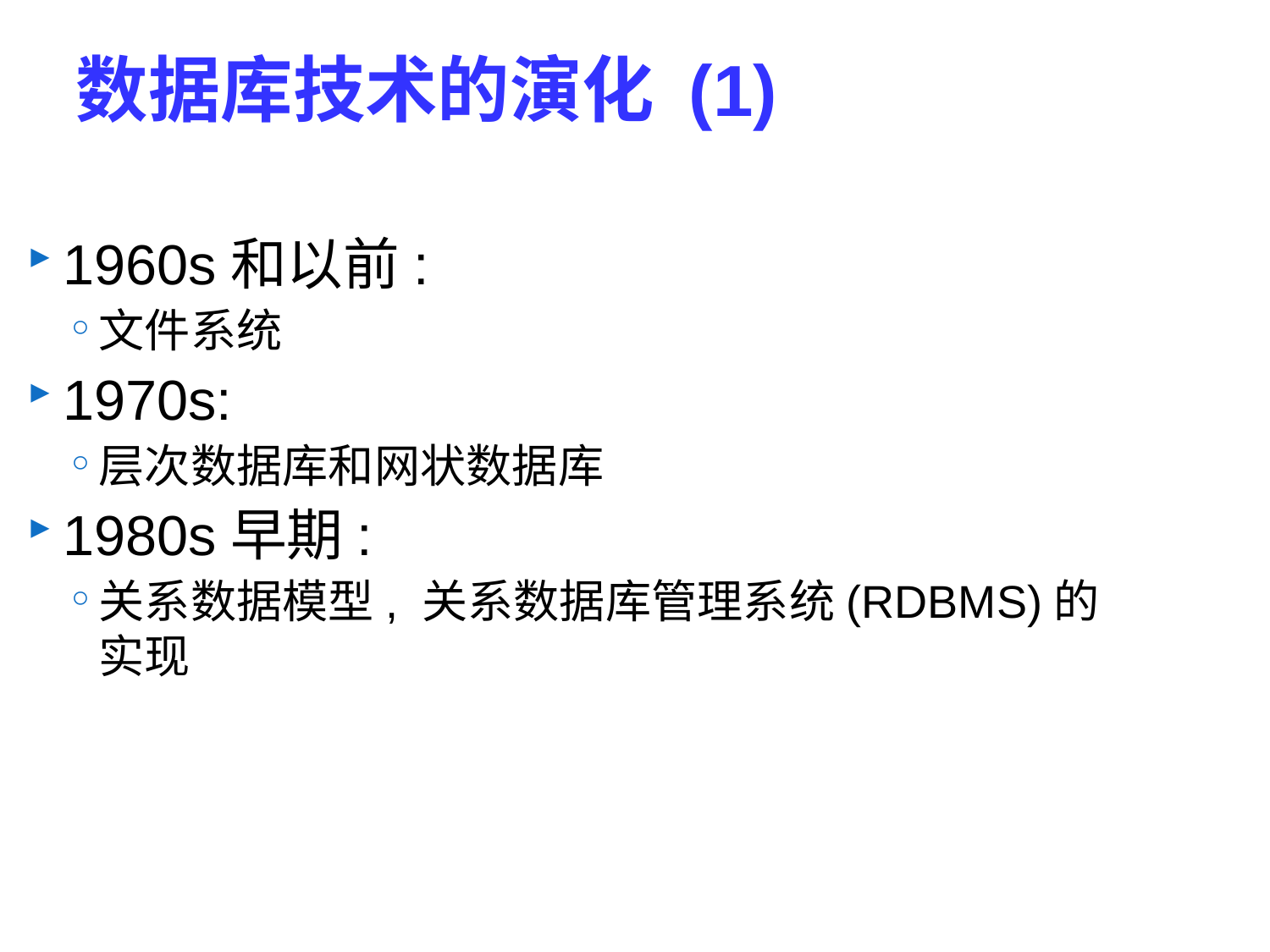

# 数据库技术的演化 (1)
1960s和以前:
文件系统
1970s:
层次数据库和网状数据库
1980s早期:
关系数据模型, 关系数据库管理系统(RDBMS)的实现

2019/12/2
16